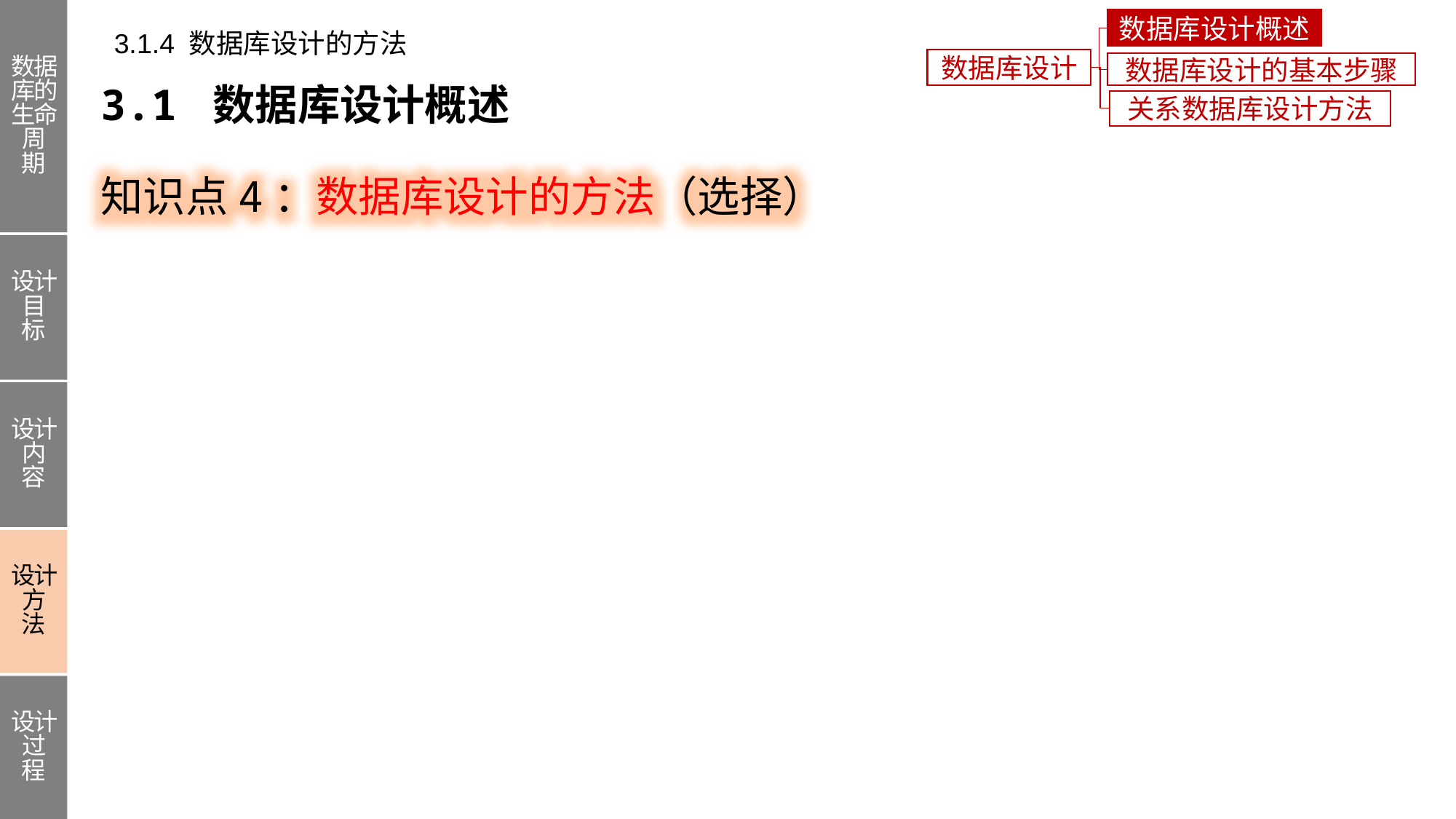

数据库的生命周期
设计目标
设计内容
设计方法
设计过程
数据库设计概述
3.1.4 数据库设计的方法
数据库设计
数据库设计的基本步骤
3.1 数据库设计概述
关系数据库设计方法
知识点4：数据库设计的方法（选择）